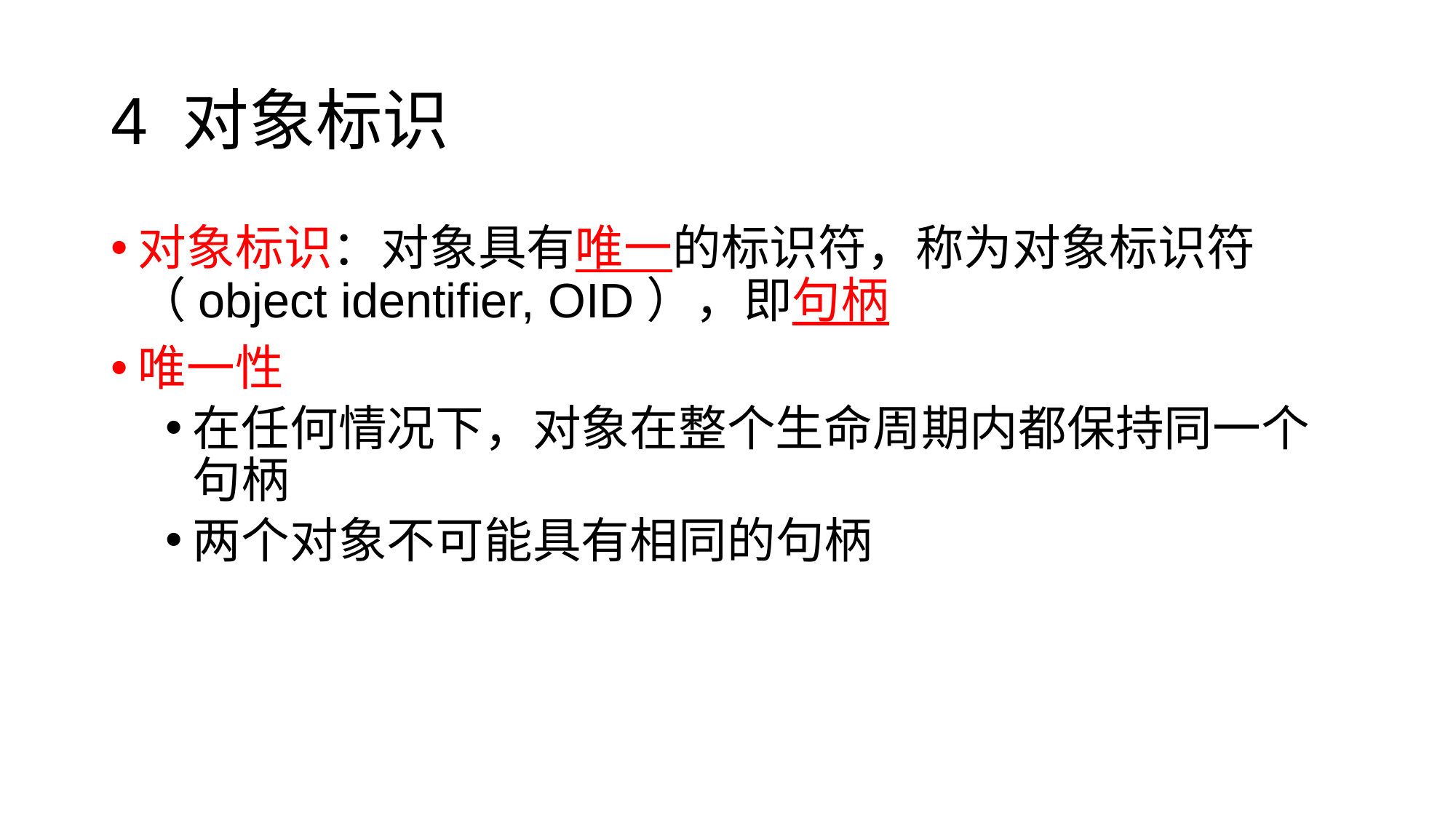

# 4 对象标识
对象标识：对象具有唯一的标识符，称为对象标识符（object identifier, OID），即句柄
唯一性
在任何情况下，对象在整个生命周期内都保持同一个句柄
两个对象不可能具有相同的句柄